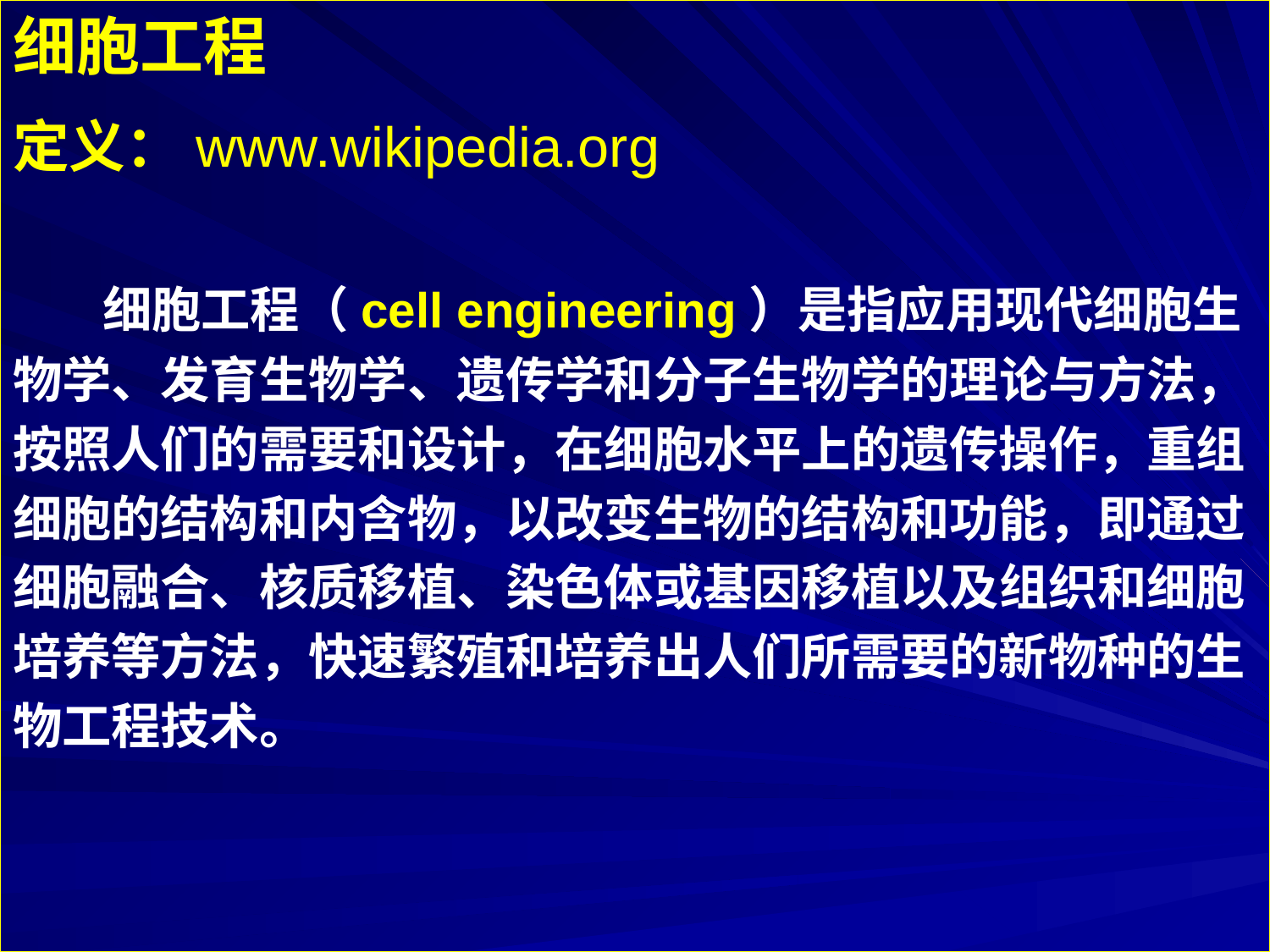

细胞工程
定义：www.wikipedia.org

      细胞工程（cell engineering）是指应用现代细胞生
物学、发育生物学、遗传学和分子生物学的理论与方法，
按照人们的需要和设计，在细胞水平上的遗传操作，重组
细胞的结构和内含物，以改变生物的结构和功能，即通过
细胞融合、核质移植、染色体或基因移植以及组织和细胞
培养等方法，快速繁殖和培养出人们所需要的新物种的生
物工程技术。